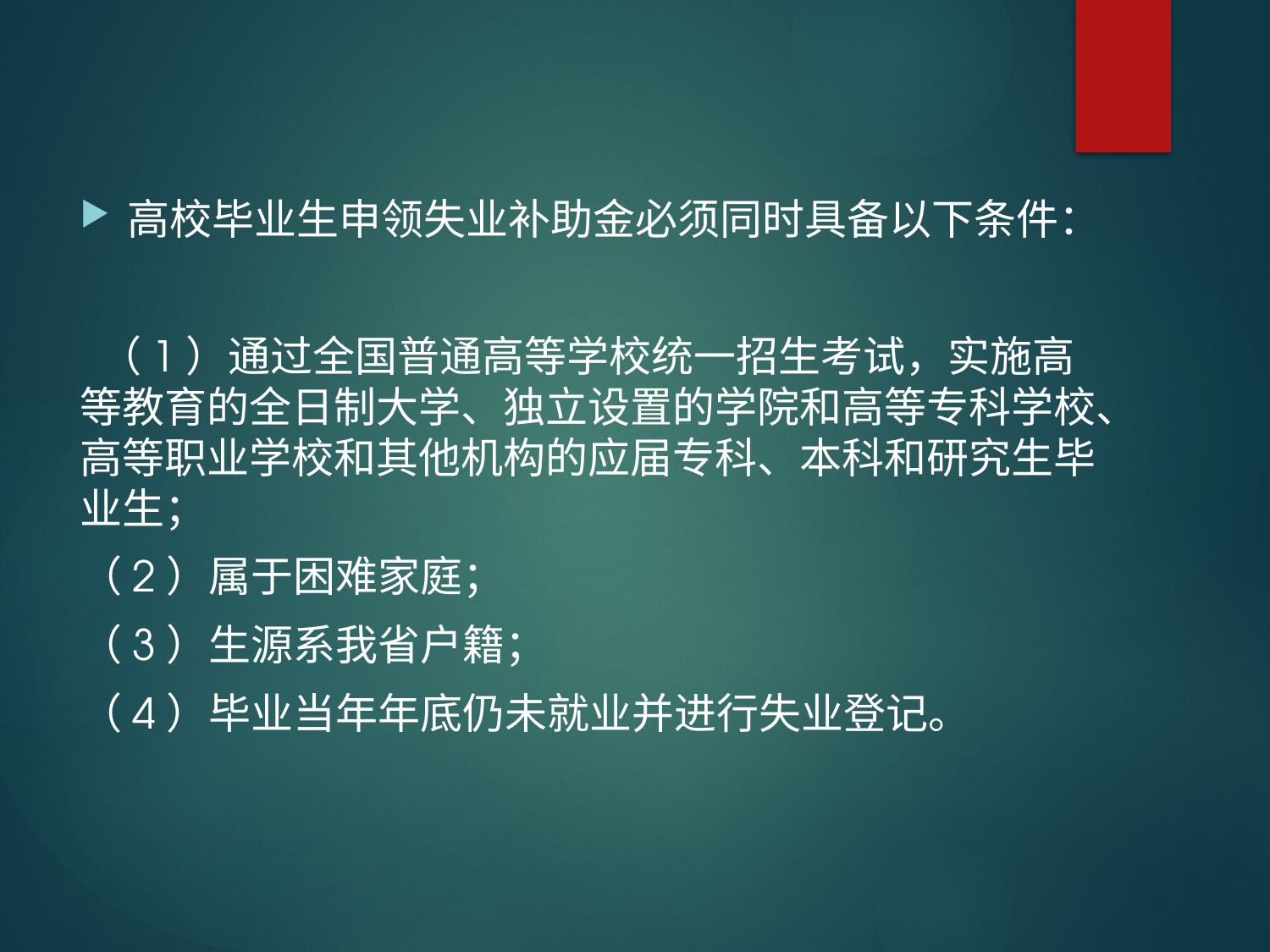

#
高校毕业生申领失业补助金必须同时具备以下条件：

 （1）通过全国普通高等学校统一招生考试，实施高等教育的全日制大学、独立设置的学院和高等专科学校、高等职业学校和其他机构的应届专科、本科和研究生毕业生；
（2）属于困难家庭；
（3）生源系我省户籍；
（4）毕业当年年底仍未就业并进行失业登记。